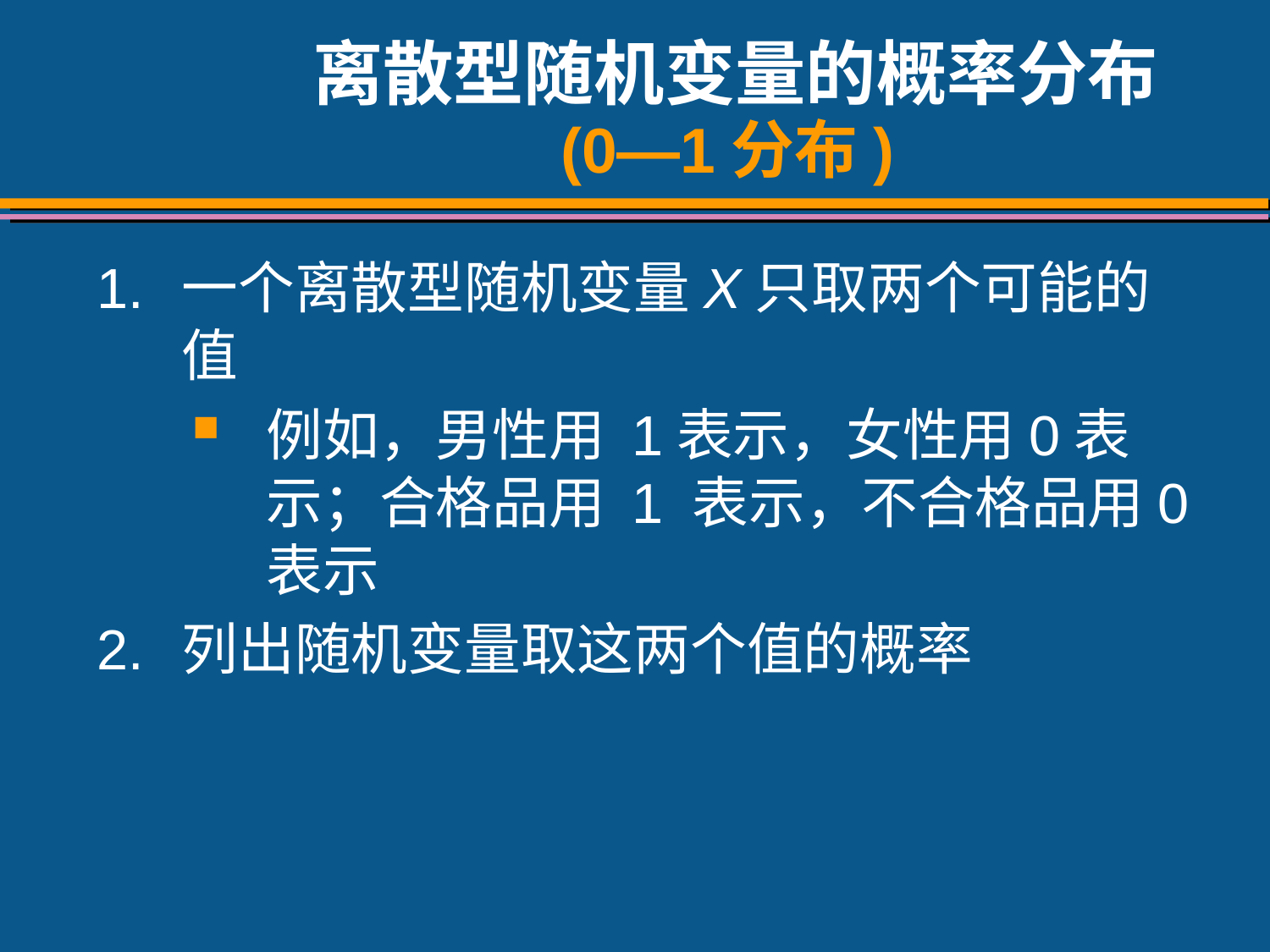

# 离散型随机变量的概率分布 (0—1分布)
一个离散型随机变量X只取两个可能的值
例如，男性用 1表示，女性用0表示；合格品用 1 表示，不合格品用0表示
列出随机变量取这两个值的概率